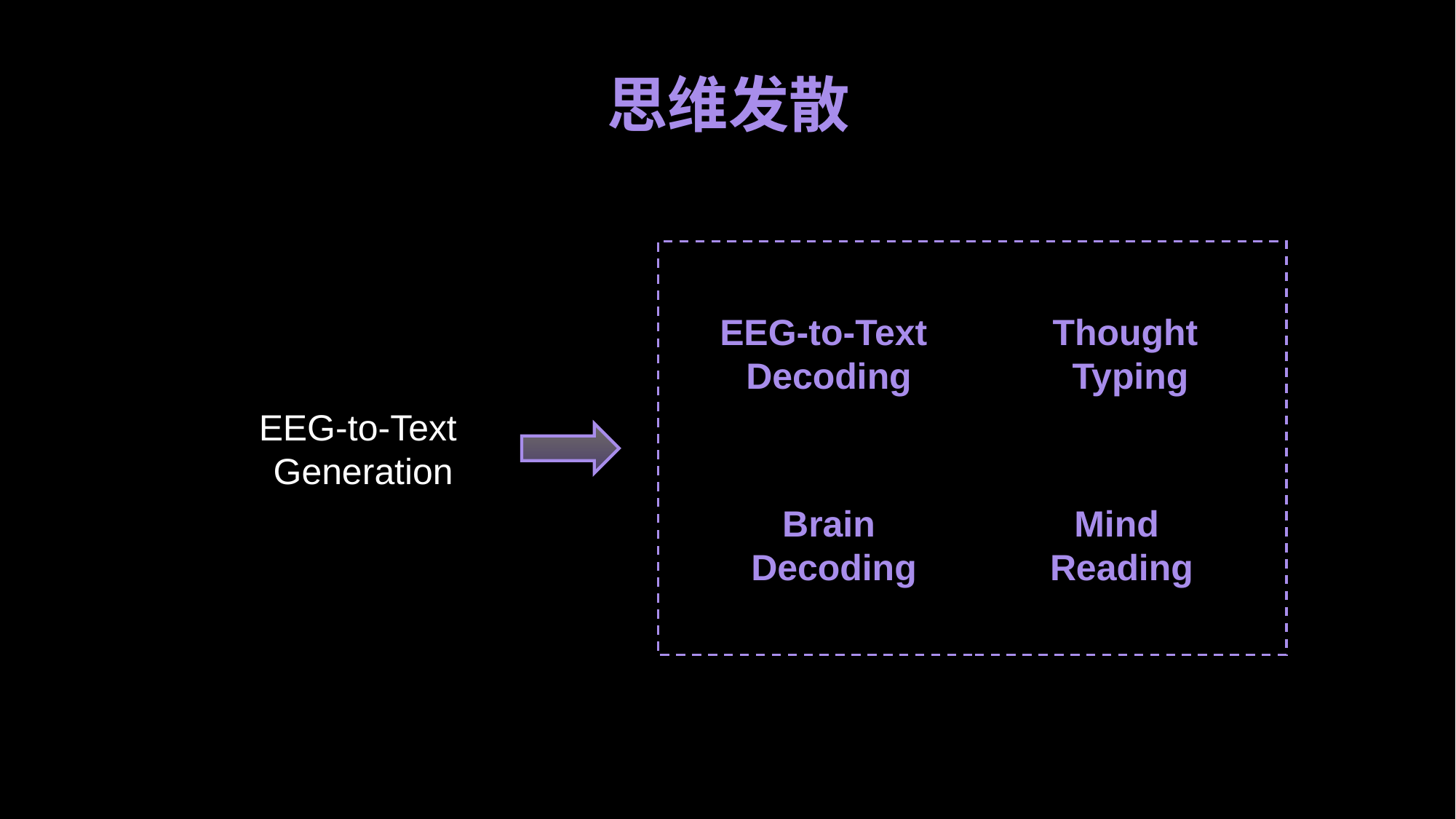

思维发散

EEG-to-Text
Decoding
Thought
Typing
EEG-to-Text
Generation

Mind
Reading
Brain
 Decoding